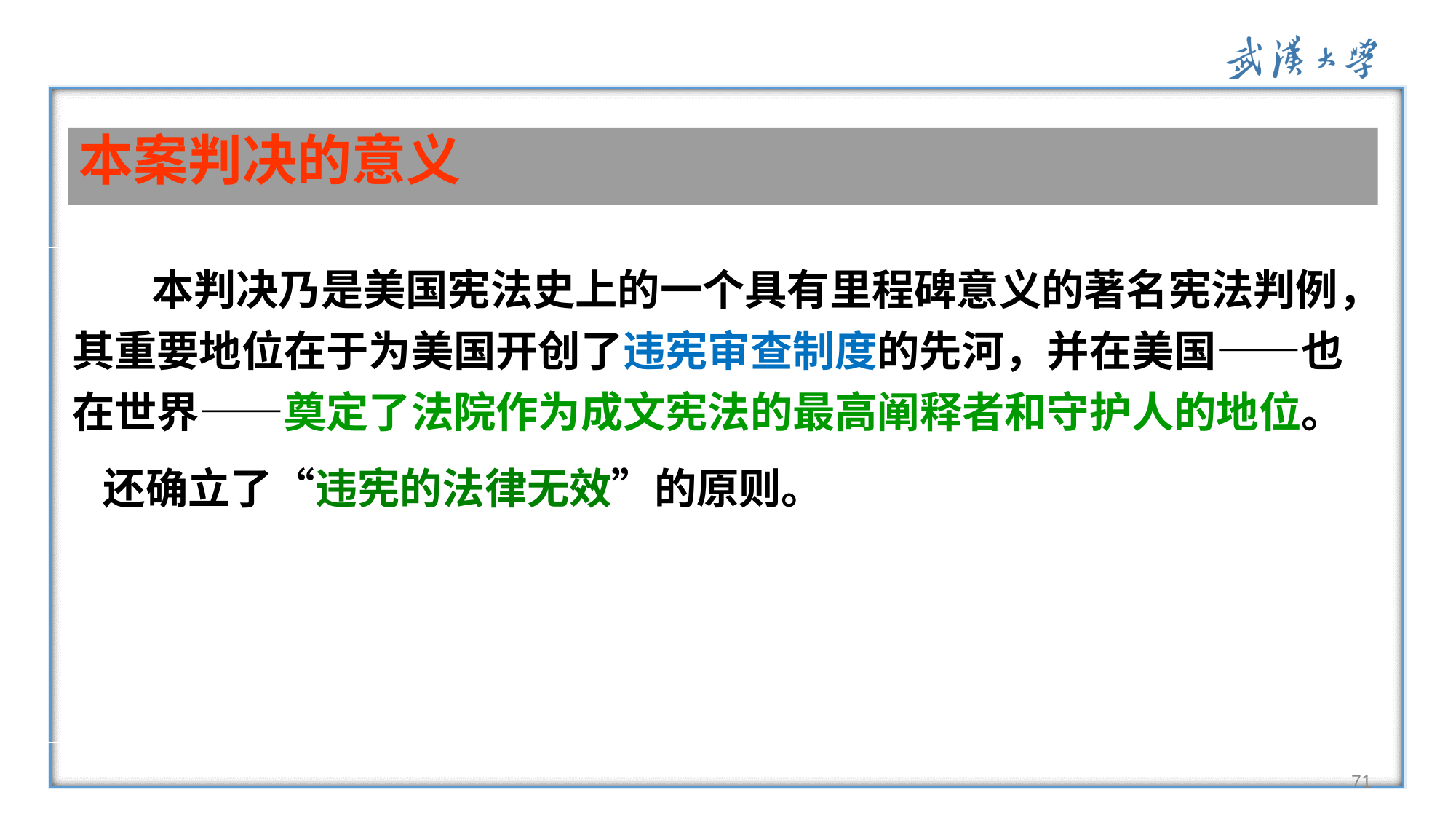

本案判决的意义
          本判决乃是美国宪法史上的一个具有里程碑意义的著名宪法判例，其重要地位在于为美国开创了违宪审查制度的先河，并在美国——也在世界——奠定了法院作为成文宪法的最高阐释者和守护人的地位。
     还确立了“违宪的法律无效”的原则。
71